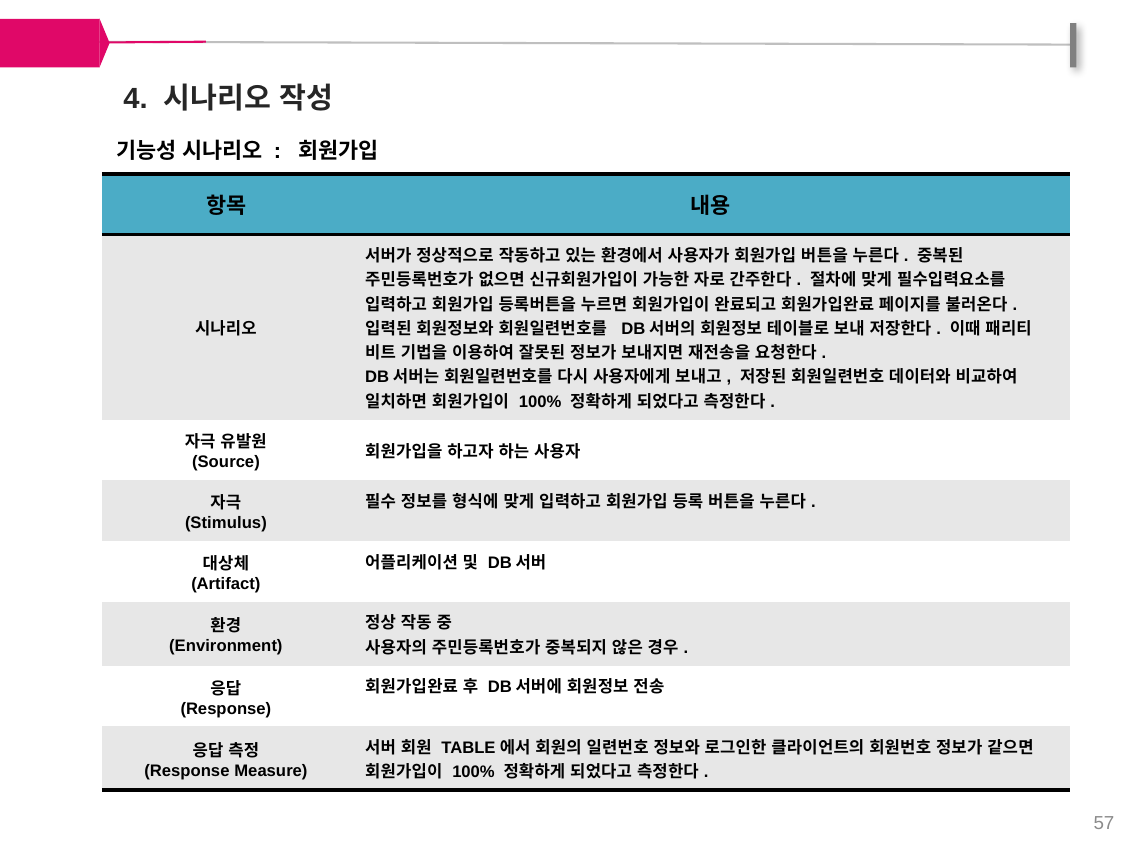

4. 시나리오 작성
기능성 시나리오 :  회원가입
| 항목 | 내용 |
| --- | --- |
| 시나리오 | 서버가 정상적으로 작동하고 있는 환경에서 사용자가 회원가입 버튼을 누른다. 중복된 주민등록번호가 없으면 신규회원가입이 가능한 자로 간주한다. 절차에 맞게 필수입력요소를 입력하고 회원가입 등록버튼을 누르면 회원가입이 완료되고 회원가입완료 페이지를 불러온다. 입력된 회원정보와 회원일련번호를 DB서버의 회원정보 테이블로 보내 저장한다. 이때 패리티 비트 기법을 이용하여 잘못된 정보가 보내지면 재전송을 요청한다. DB서버는 회원일련번호를 다시 사용자에게 보내고, 저장된 회원일련번호 데이터와 비교하여 일치하면 회원가입이 100% 정확하게 되었다고 측정한다. |
| 자극 유발원 (Source) | 회원가입을 하고자 하는 사용자 |
| 자극 (Stimulus) | 필수 정보를 형식에 맞게 입력하고 회원가입 등록 버튼을 누른다. |
| 대상체 (Artifact) | 어플리케이션 및 DB서버 |
| 환경 (Environment) | 정상 작동 중 사용자의 주민등록번호가 중복되지 않은 경우. |
| 응답 (Response) | 회원가입완료 후 DB서버에 회원정보 전송 |
| 응답 측정 (Response Measure) | 서버 회원 TABLE에서 회원의 일련번호 정보와 로그인한 클라이언트의 회원번호 정보가 같으면 회원가입이 100% 정확하게 되었다고 측정한다. |
57